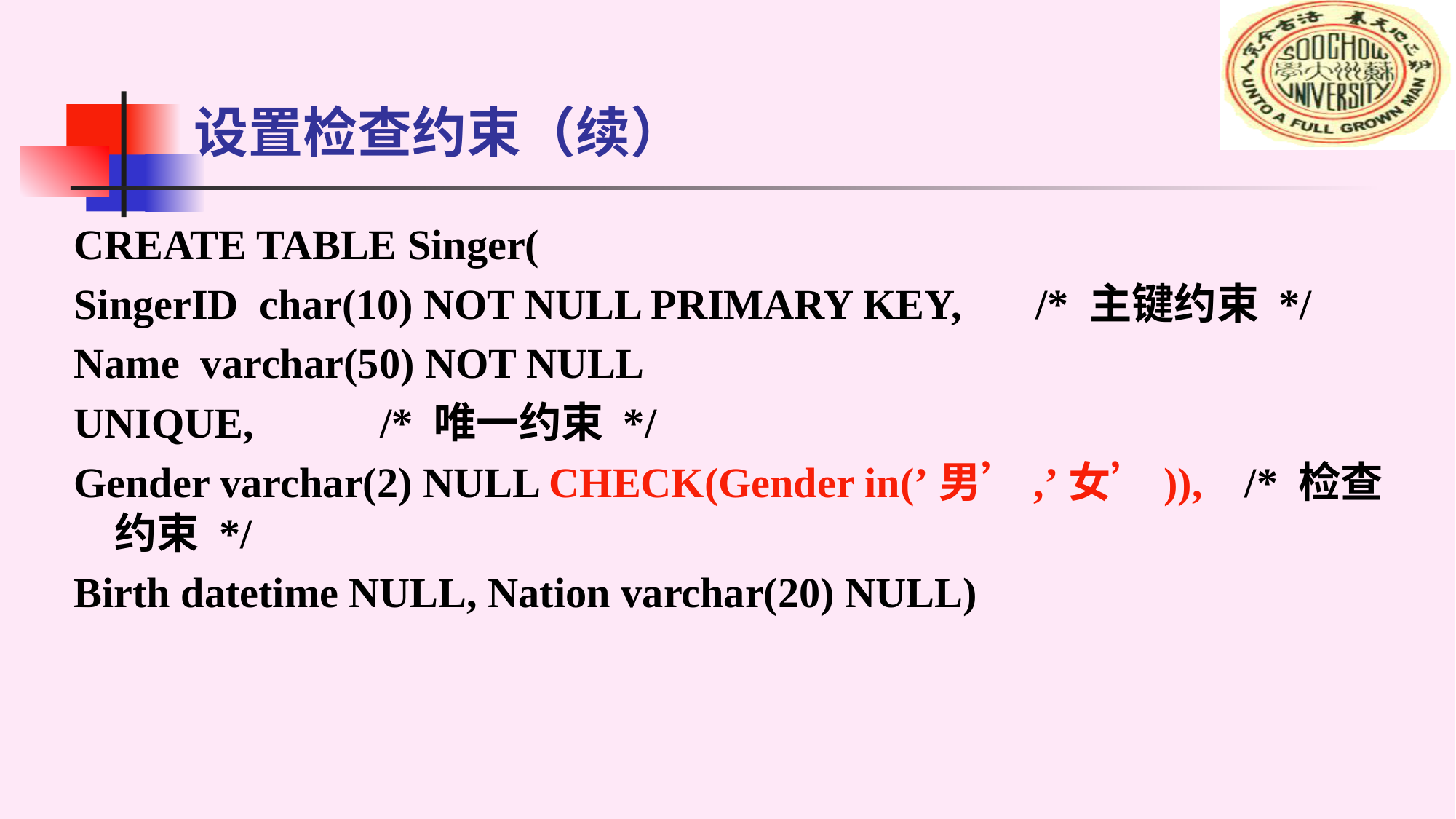

# 设置检查约束（续）
CREATE TABLE Singer(
SingerID  char(10) NOT NULL PRIMARY KEY,       /* 主键约束 */
Name  varchar(50) NOT NULL
UNIQUE,            /* 唯一约束 */
Gender varchar(2) NULL CHECK(Gender in(’男’,’女’)),    /* 检查约束 */
Birth datetime NULL, Nation varchar(20) NULL)